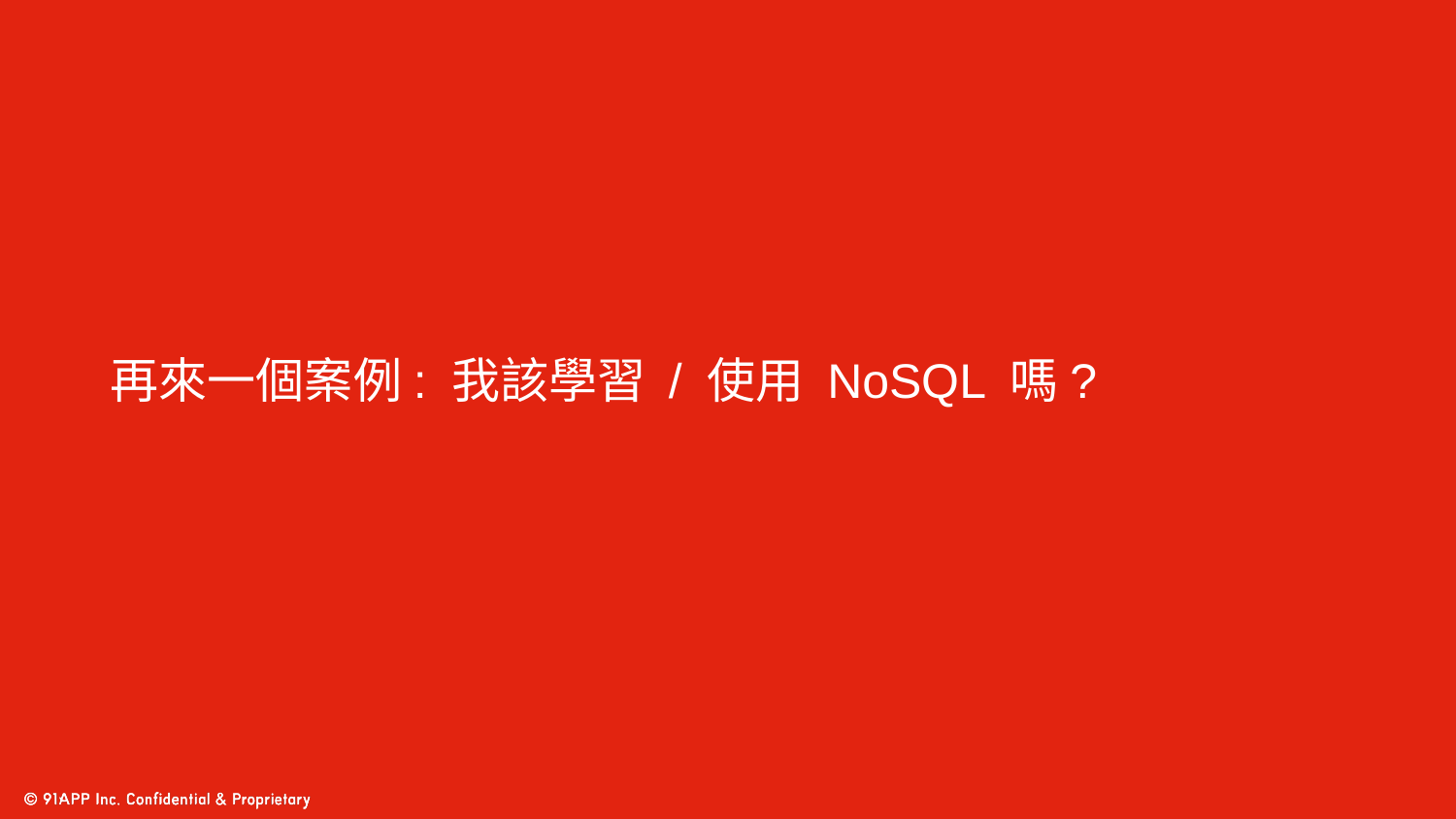

# 再來一個案例: 我該學習 / 使用 NoSQL 嗎?